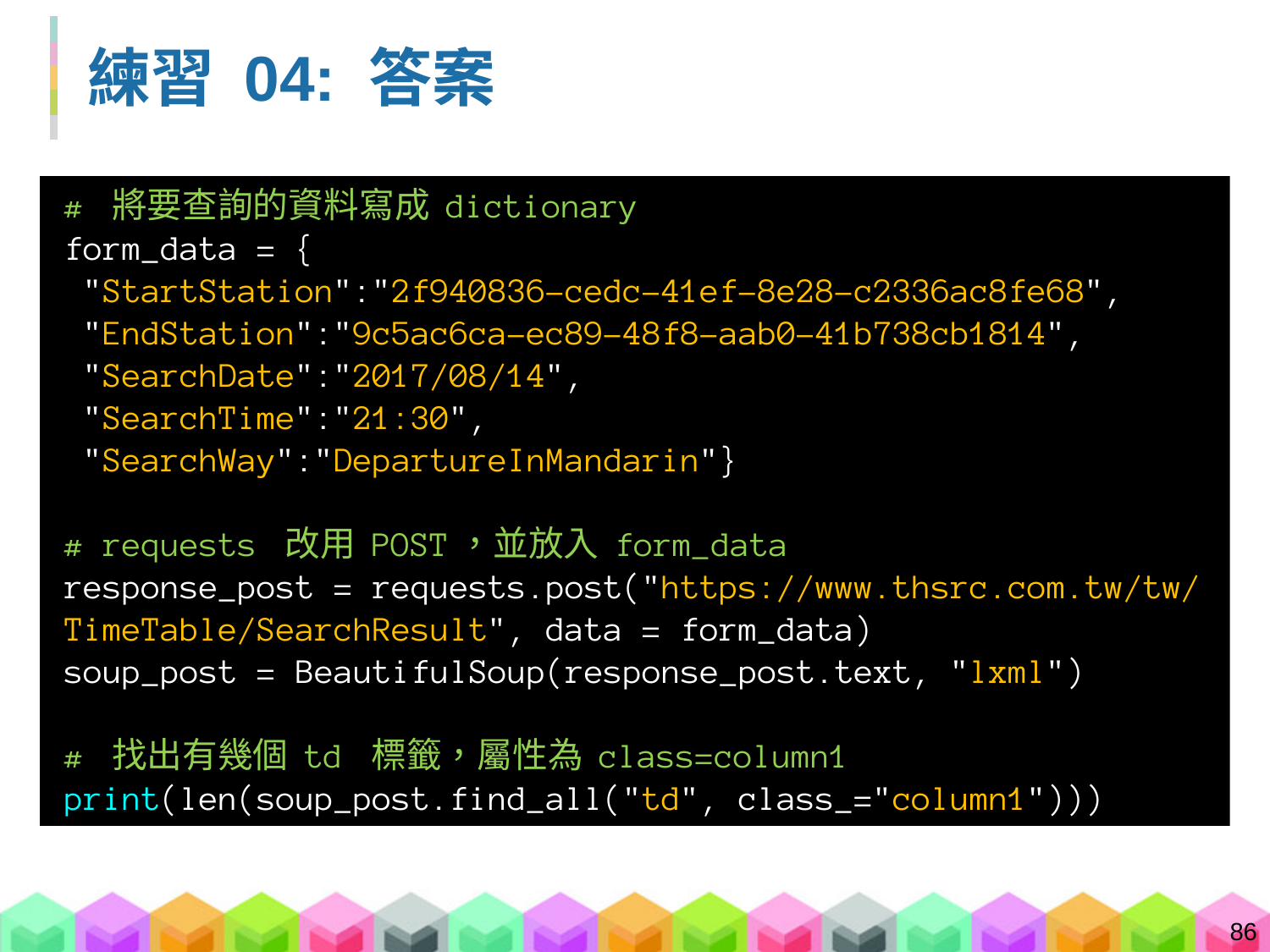

# 練習 04: 答案
# 將要查詢的資料寫成 dictionary
form_data = {
 "StartStation":"2f940836-cedc-41ef-8e28-c2336ac8fe68",
 "EndStation":"9c5ac6ca-ec89-48f8-aab0-41b738cb1814",
 "SearchDate":"2017/08/14",
 "SearchTime":"21:30",
 "SearchWay":"DepartureInMandarin"}

# requests 改用 POST，並放入 form_data
response_post = requests.post("https://www.thsrc.com.tw/tw/
TimeTable/SearchResult", data = form_data)
soup_post = BeautifulSoup(response_post.text, "lxml")

# 找出有幾個 td 標籤，屬性為 class=column1
print(len(soup_post.find_all("td", class_="column1")))
86